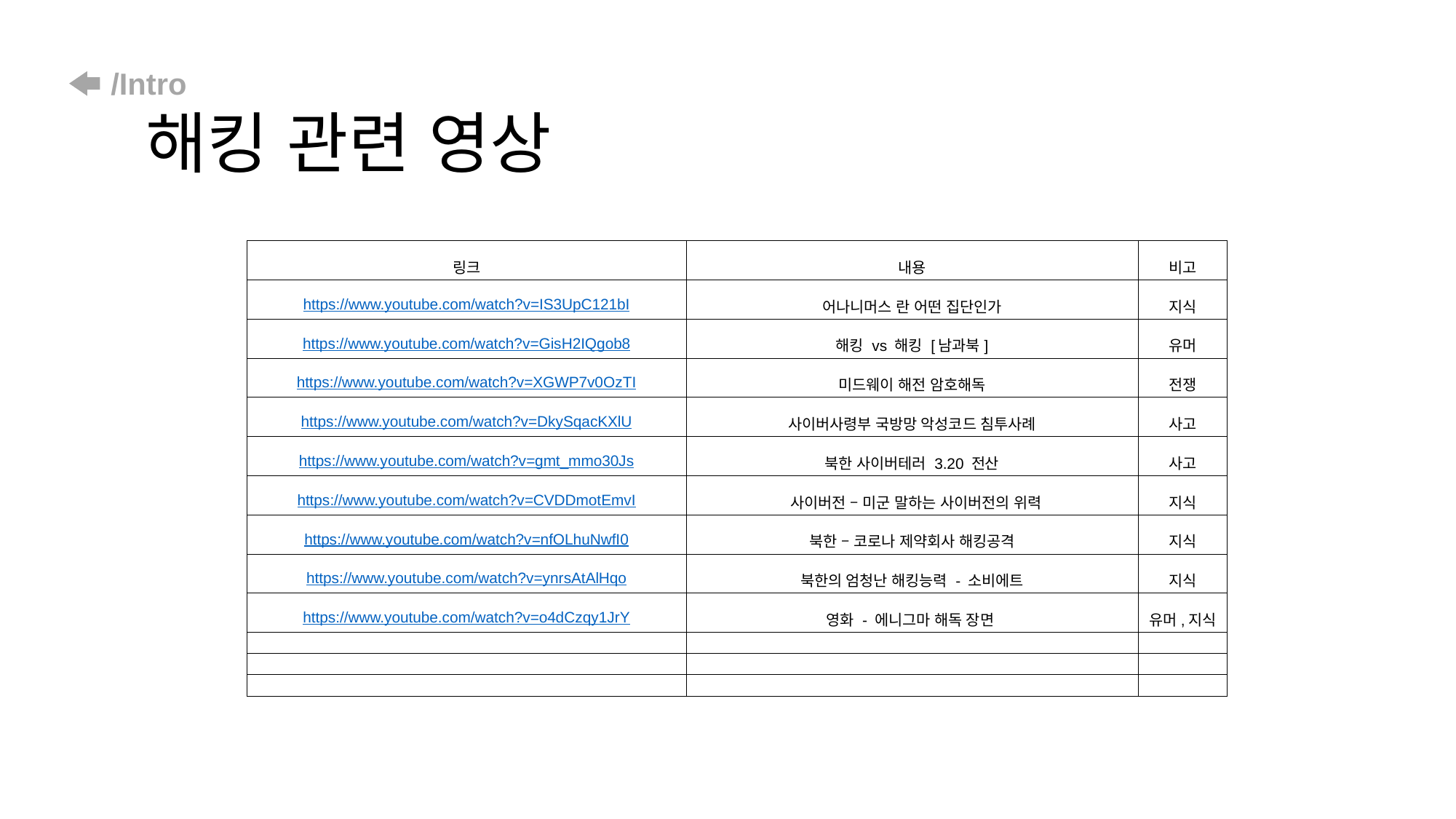

# /Intro 해킹 관련 영상

| 링크 | 내용 | 비고 |
| --- | --- | --- |
| https://www.youtube.com/watch?v=IS3UpC121bI | 어나니머스 란 어떤 집단인가 | 지식 |
| https://www.youtube.com/watch?v=GisH2IQgob8 | 해킹 vs 해킹 [남과북] | 유머 |
| https://www.youtube.com/watch?v=XGWP7v0OzTI | 미드웨이 해전 암호해독 | 전쟁 |
| https://www.youtube.com/watch?v=DkySqacKXlU | 사이버사령부 국방망 악성코드 침투사례 | 사고 |
| https://www.youtube.com/watch?v=gmt\_mmo30Js | 북한 사이버테러 3.20 전산 | 사고 |
| https://www.youtube.com/watch?v=CVDDmotEmvI | 사이버전 – 미군 말하는 사이버전의 위력 | 지식 |
| https://www.youtube.com/watch?v=nfOLhuNwfI0 | 북한 – 코로나 제약회사 해킹공격 | 지식 |
| https://www.youtube.com/watch?v=ynrsAtAlHqo | 북한의 엄청난 해킹능력 - 소비에트 | 지식 |
| https://www.youtube.com/watch?v=o4dCzqy1JrY | 영화 - 에니그마 해독 장면 | 유머,지식 |
|  |  |  |
|  |  |  |
|  |  |  |